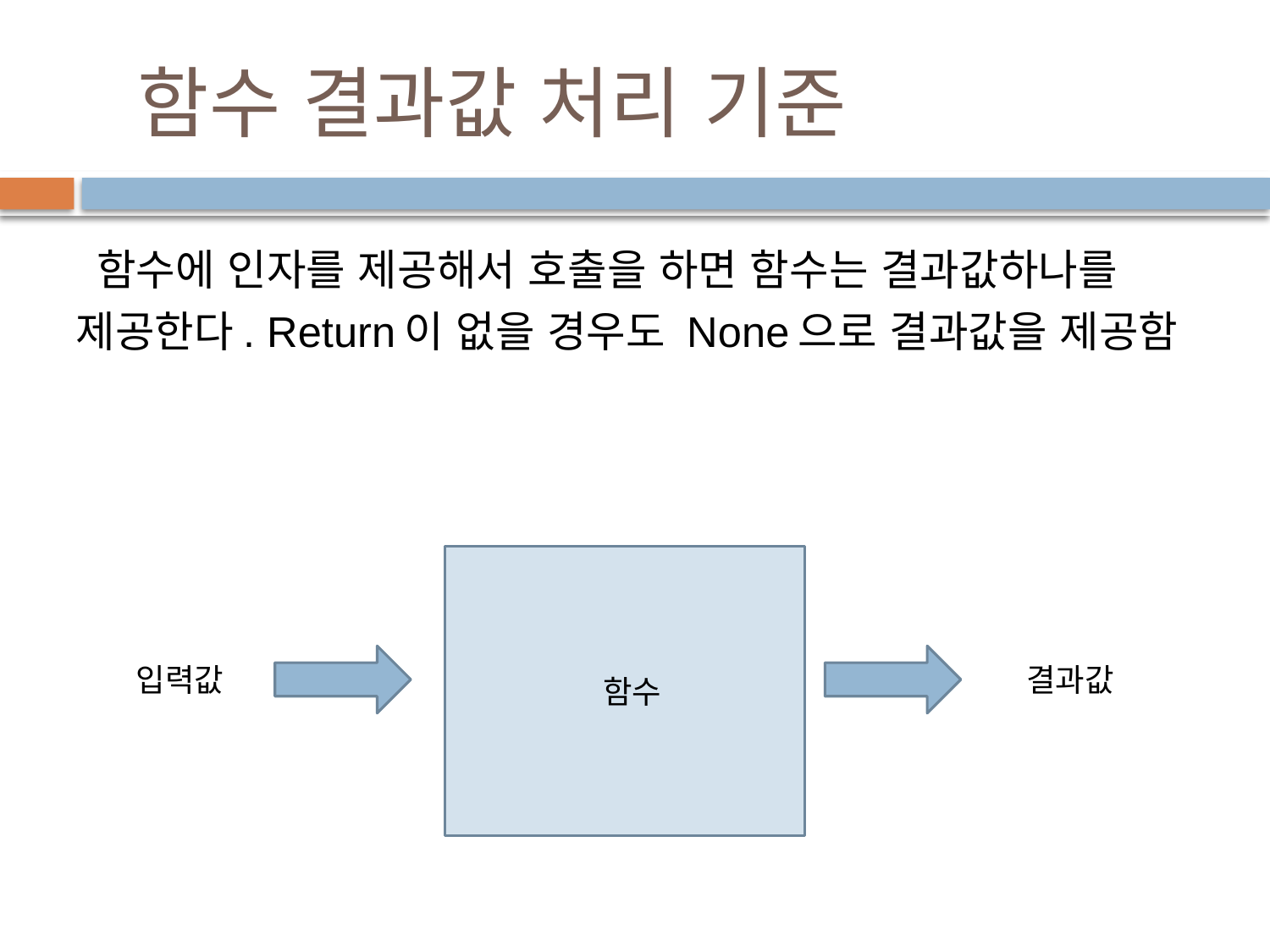

# 함수 결과값 처리 기준
 함수에 인자를 제공해서 호출을 하면 함수는 결과값하나를 제공한다. Return이 없을 경우도 None으로 결과값을 제공함
 함수

입력값
결과값